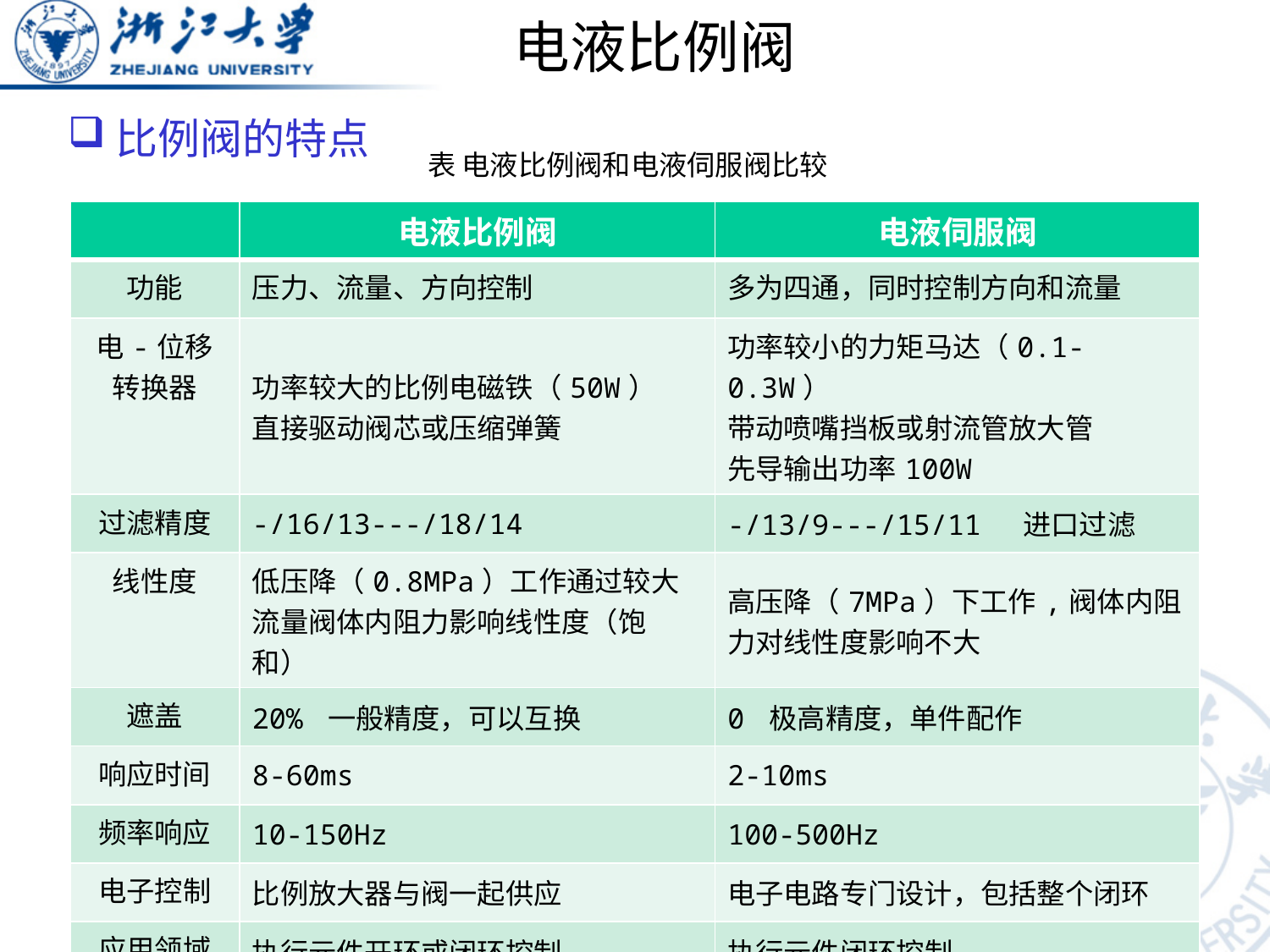

# 电液比例阀
比例阀的特点
表 电液比例阀和电液伺服阀比较
|  | 电液比例阀 | 电液伺服阀 |
| --- | --- | --- |
| 功能 | 压力、流量、方向控制 | 多为四通，同时控制方向和流量 |
| 电-位移转换器 | 功率较大的比例电磁铁（50W） 直接驱动阀芯或压缩弹簧 | 功率较小的力矩马达（0.1-0.3W） 带动喷嘴挡板或射流管放大管 先导输出功率100W |
| 过滤精度 | -/16/13---/18/14 | -/13/9---/15/11 进口过滤 |
| 线性度 | 低压降（0.8MPa）工作通过较大流量阀体内阻力影响线性度（饱和） | 高压降（7MPa）下工作,阀体内阻力对线性度影响不大 |
| 遮盖 | 20% 一般精度，可以互换 | 0 极高精度，单件配作 |
| 响应时间 | 8-60ms | 2-10ms |
| 频率响应 | 10-150Hz | 100-500Hz |
| 电子控制 | 比例放大器与阀一起供应 | 电子电路专门设计，包括整个闭环 |
| 应用领域 | 执行元件开环或闭环控制 | 执行元件闭环控制 |
| 价格 | 普通阀3-6倍 | 普通阀10倍以上 |